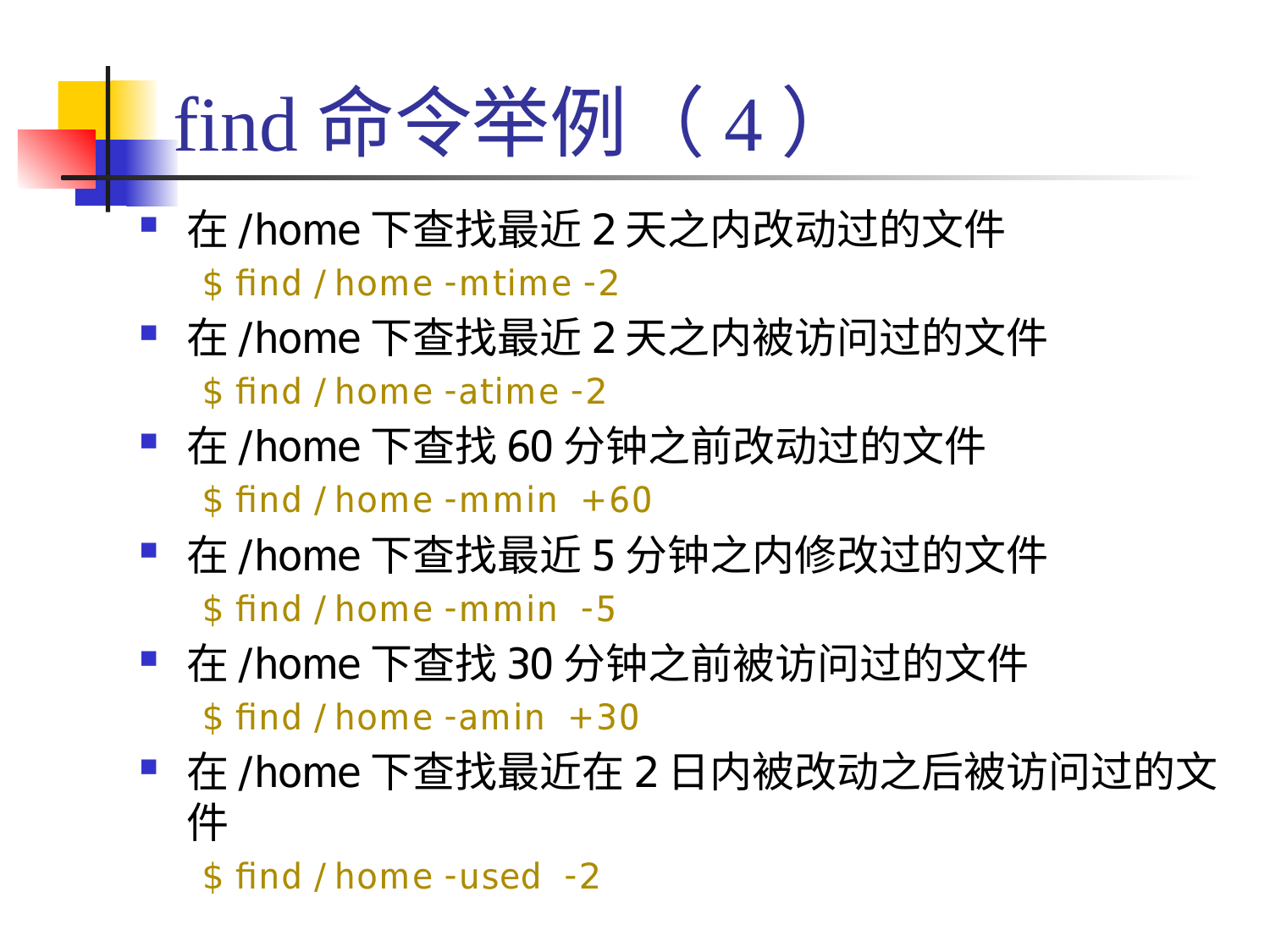

# find命令举例（4）
在/home下查找最近2天之内改动过的文件
$ find /home -mtime -2
在/home下查找最近2天之内被访问过的文件
$ find /home -atime -2
在/home下查找60分钟之前改动过的文件
$ find /home -mmin  +60
在/home下查找最近5分钟之内修改过的文件
$ find /home -mmin  -5
在/home下查找30分钟之前被访问过的文件
$ find /home -amin  +30
在/home下查找最近在2日内被改动之后被访问过的文件
$ find /home -used  -2